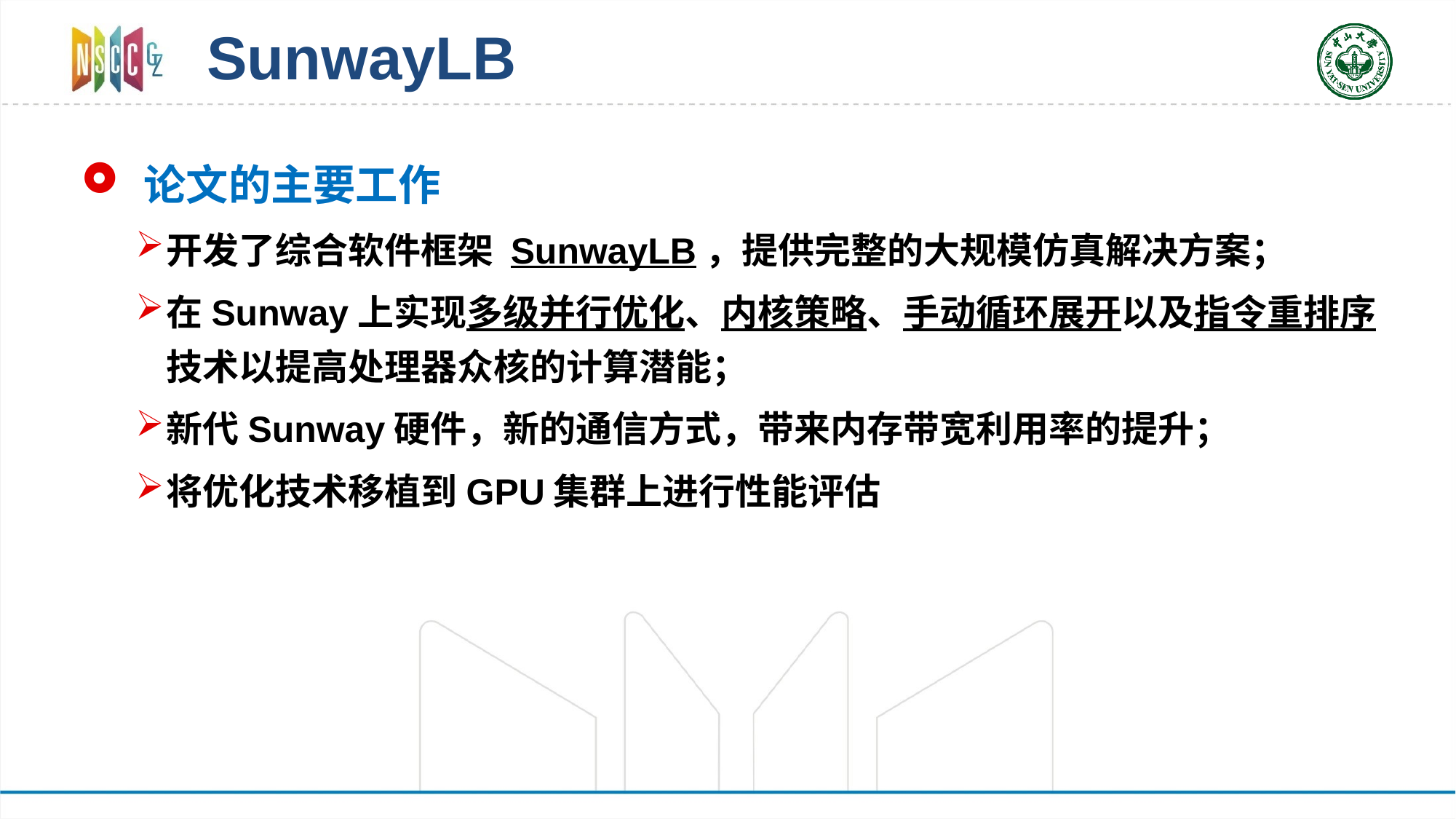

# SunwayLB
 论文的主要工作
开发了综合软件框架 SunwayLB，提供完整的大规模仿真解决方案；
在Sunway上实现多级并行优化、内核策略、手动循环展开以及指令重排序技术以提高处理器众核的计算潜能；
新代Sunway硬件，新的通信方式，带来内存带宽利用率的提升；
将优化技术移植到GPU集群上进行性能评估